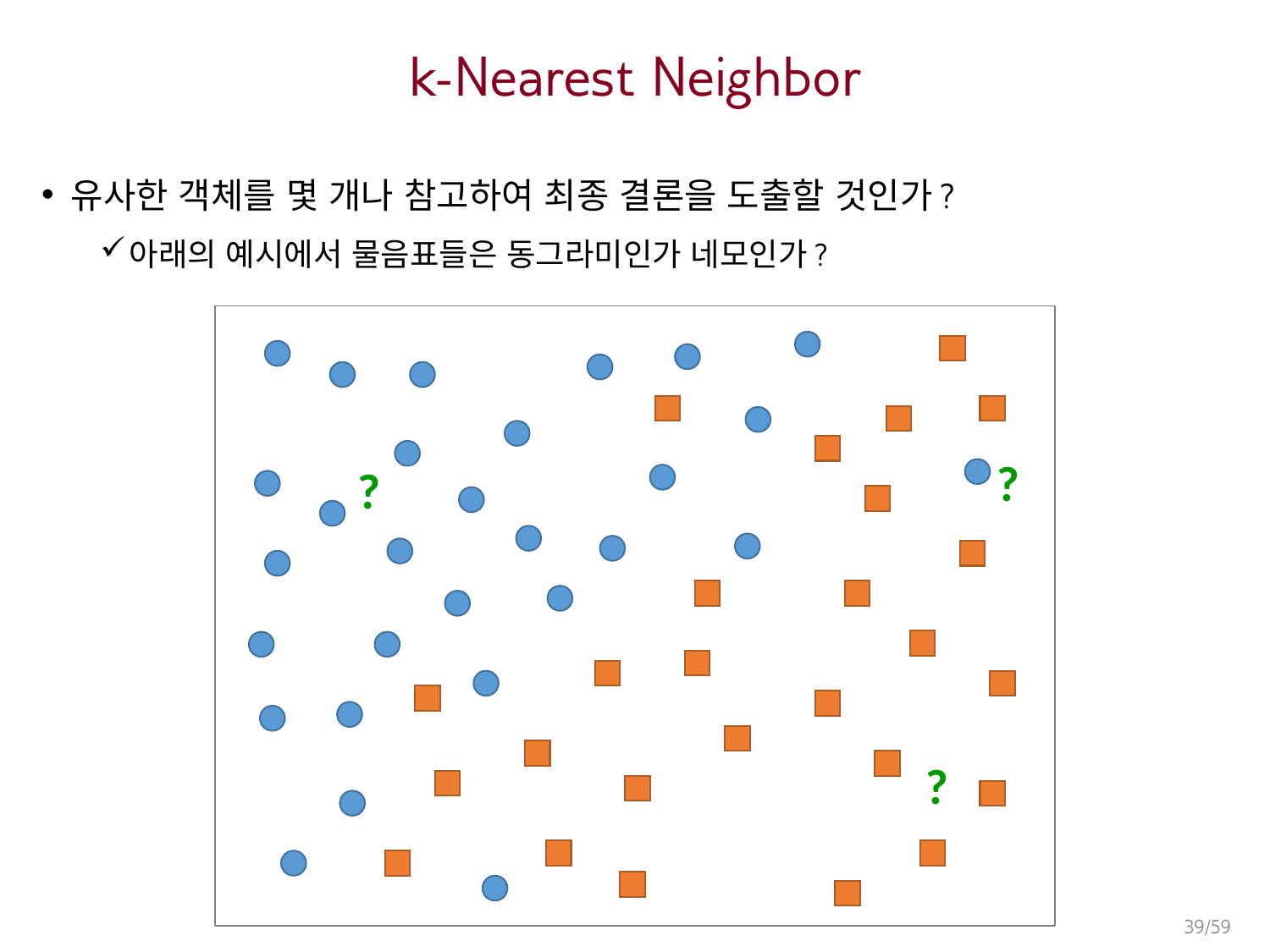

# k-Nearest Neighbor
유사한 객체를 몇 개나 참고하여 최종 결론을 도출할 것인가?
아래의 예시에서 물음표들은 동그라미인가 네모인가?

?
?

?

39/59